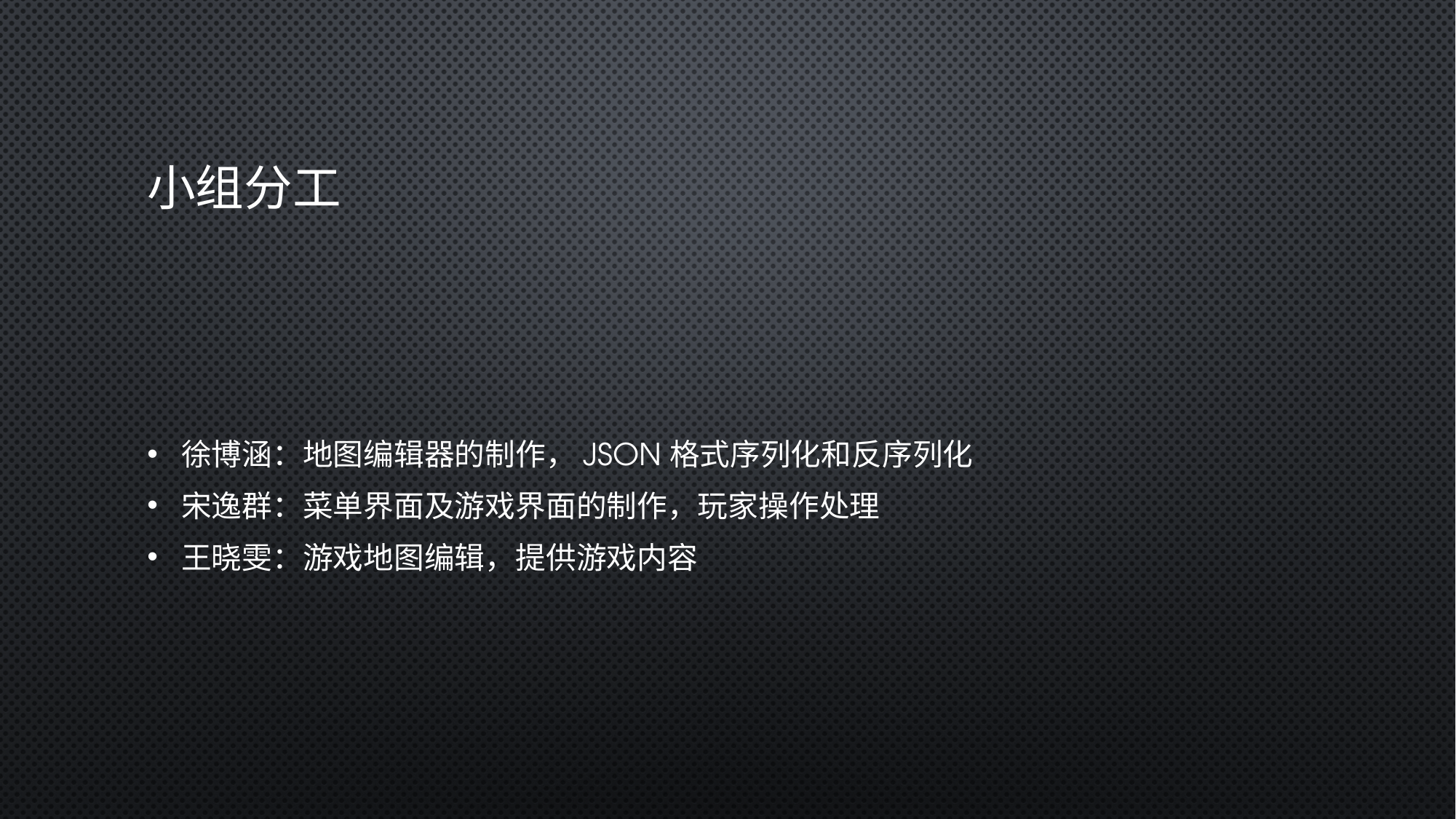

# 小组分工
徐博涵：地图编辑器的制作，json格式序列化和反序列化
宋逸群：菜单界面及游戏界面的制作，玩家操作处理
王晓雯：游戏地图编辑，提供游戏内容